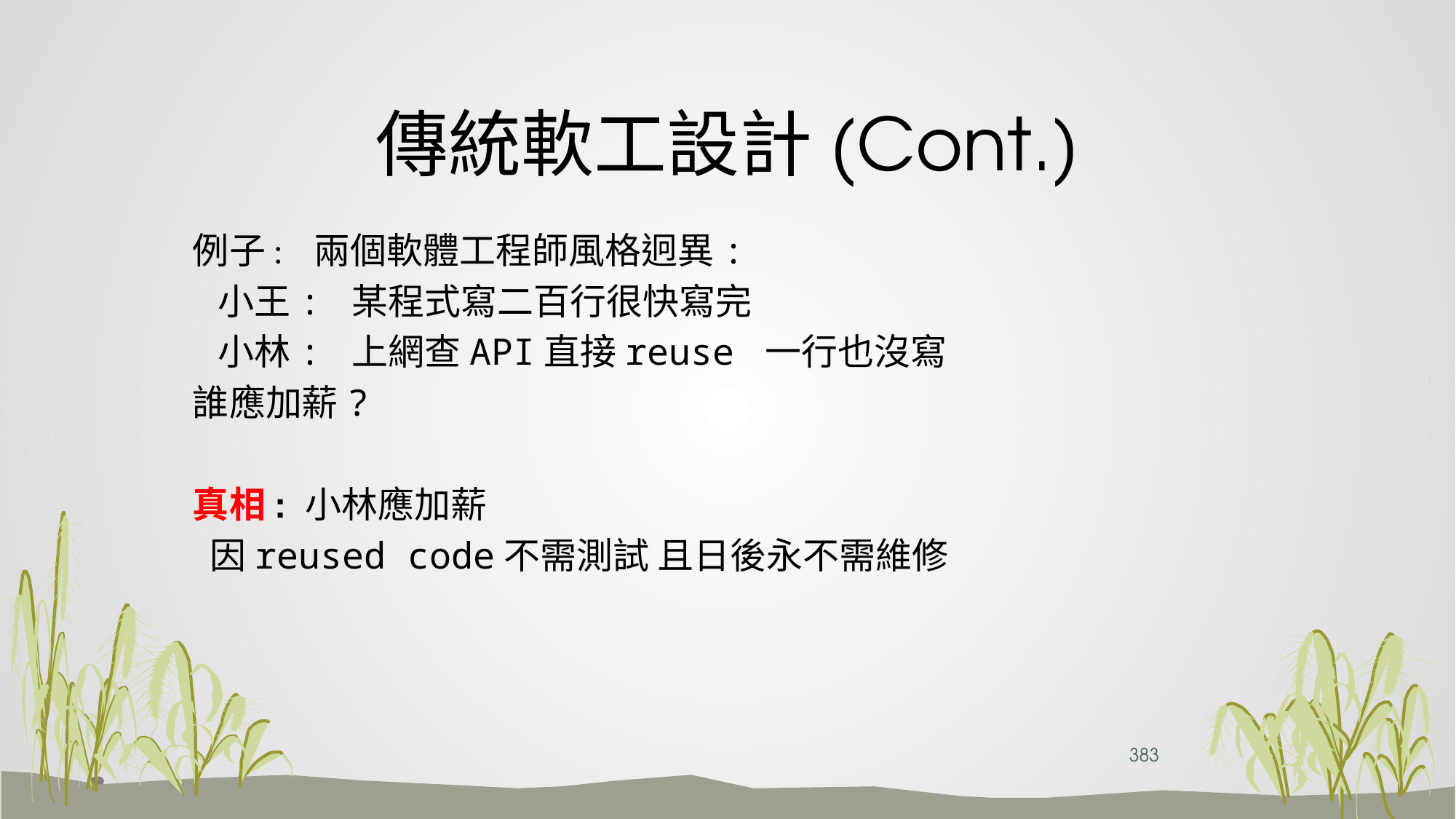

# 傳統軟工設計(Cont.)
例子: 兩個軟體工程師風格迥異:
  小王: 某程式寫二百行很快寫完
  小林: 上網查API直接reuse 一行也沒寫
誰應加薪?

真相: 小林應加薪
 因reused code不需測試 且日後永不需維修

383